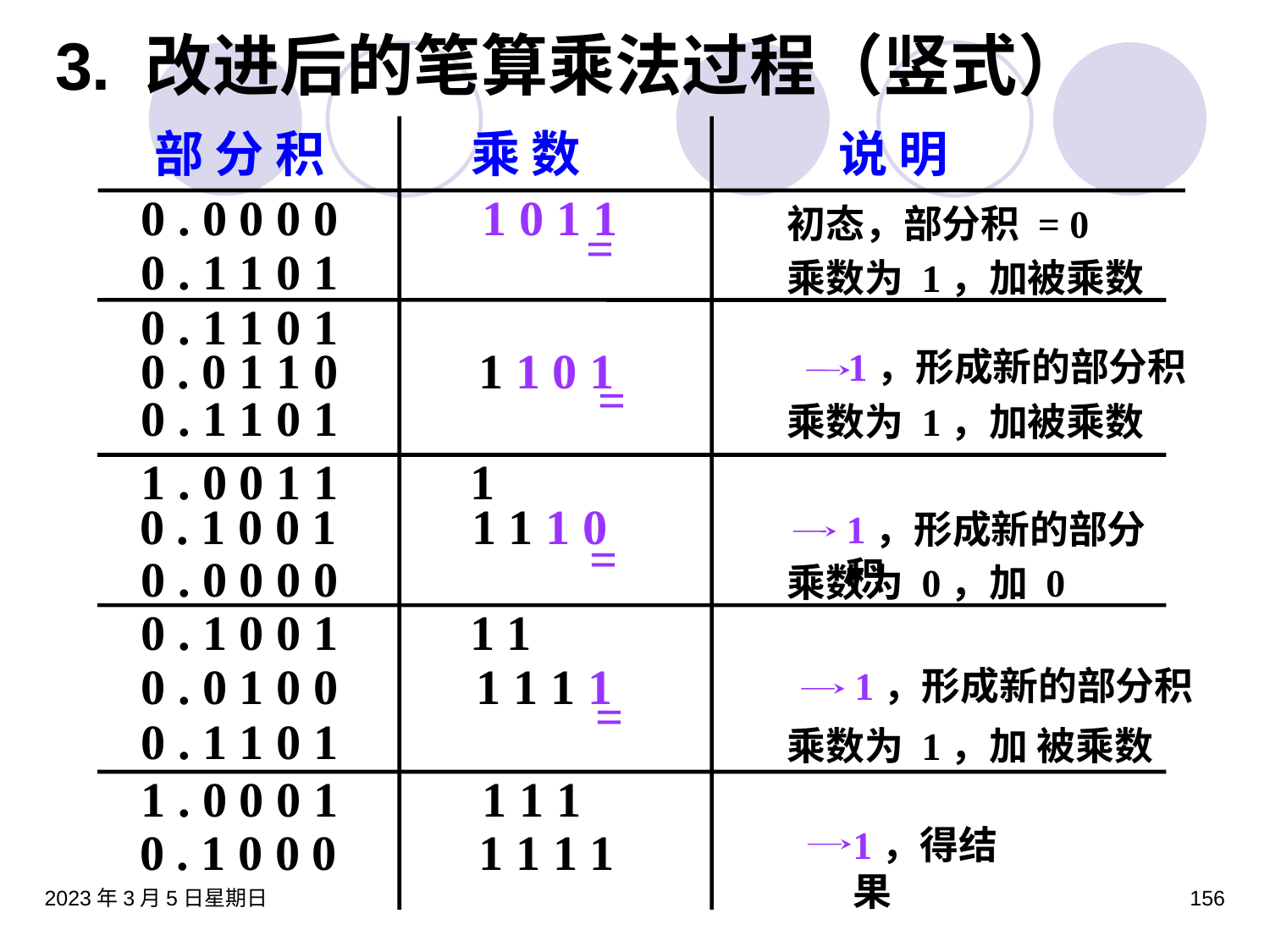

# 3. 改进后的笔算乘法过程（竖式）
     部 分 积             乘 数                       说 明

0 . 0 0 0 0
 1 0 1 1
=
初态，部分积 = 0
0 . 1 1 0 1
乘数为 1，加被乘数
0 . 1 1 0 1

0 . 0 1 1 0
1 1 0 1
=
1，形成新的部分积

0 . 1 1 0 1
乘数为 1，加被乘数
1 . 0 0 1 1
1

0 . 1 0 0 1
1 1 1 0
=
1，形成新的部分积

0 . 0 0 0 0
乘数为 0，加 0
0 . 1 0 0 1
1 1

0 . 0 1 0 0
1 1 1 1
=
1，形成新的部分积

0 . 1 1 0 1
乘数为 1，加 被乘数
1 . 0 0 0 1
 1 1 1

0 . 1 0 0 0
1 1 1 1
1，得结果

2023年3月5日星期日
156